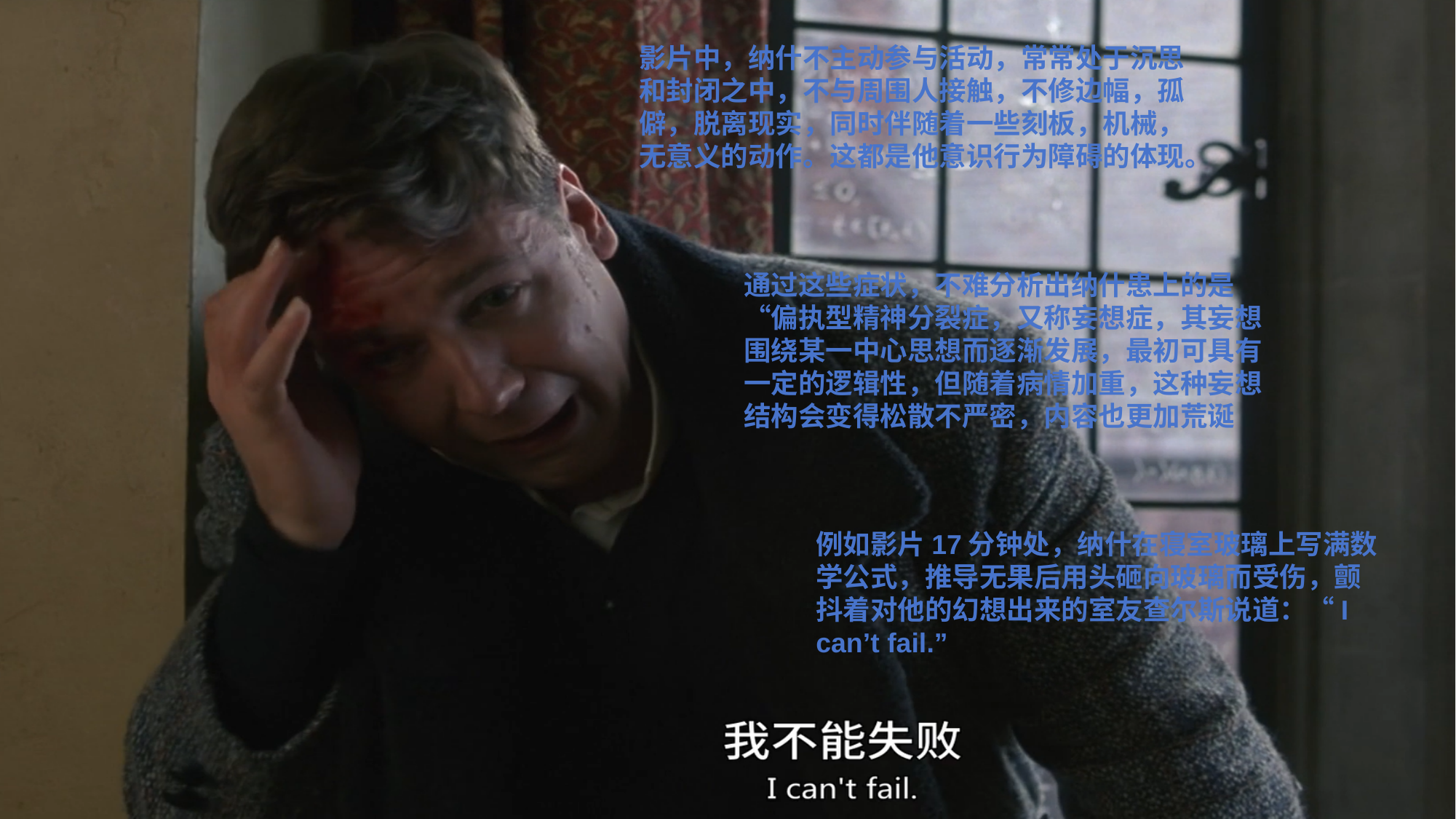

影片中，纳什不主动参与活动，常常处于沉思和封闭之中，不与周围人接触，不修边幅，孤僻，脱离现实，同时伴随着一些刻板，机械，无意义的动作。这都是他意识行为障碍的体现。

通过这些症状，不难分析出纳什患上的是“偏执型精神分裂症，又称妄想症，其妄想围绕某一中心思想而逐渐发展，最初可具有一定的逻辑性，但随着病情加重，这种妄想结构会变得松散不严密，内容也更加荒诞
例如影片17分钟处，纳什在寝室玻璃上写满数学公式，推导无果后用头砸向玻璃而受伤，颤抖着对他的幻想出来的室友查尔斯说道：“I can’t fail.”